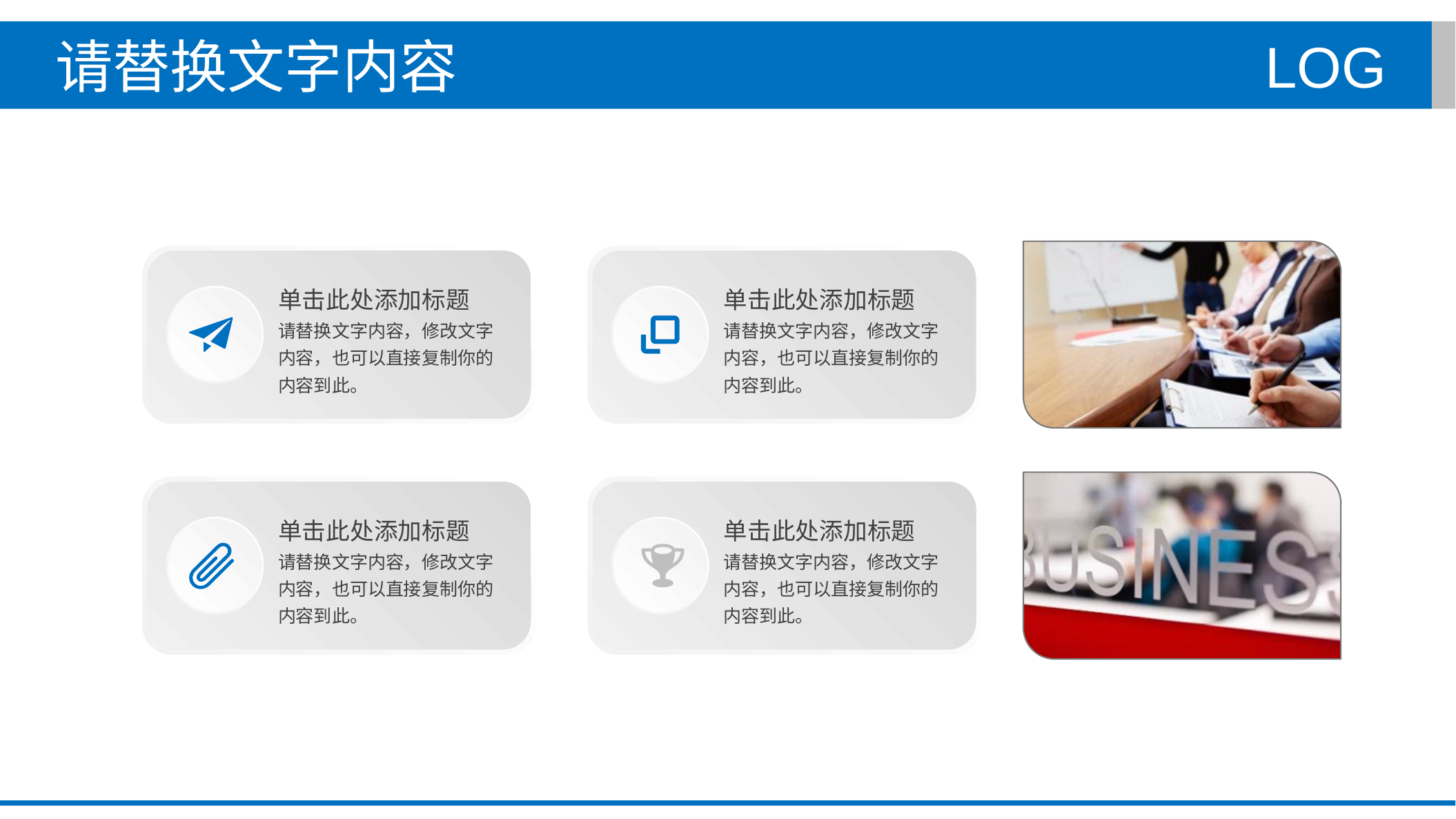

请替换文字内容
LOGO

单击此处添加标题
请替换文字内容，修改文字内容，也可以直接复制你的内容到此。
单击此处添加标题
请替换文字内容，修改文字内容，也可以直接复制你的内容到此。

单击此处添加标题
请替换文字内容，修改文字内容，也可以直接复制你的内容到此。
单击此处添加标题
请替换文字内容，修改文字内容，也可以直接复制你的内容到此。